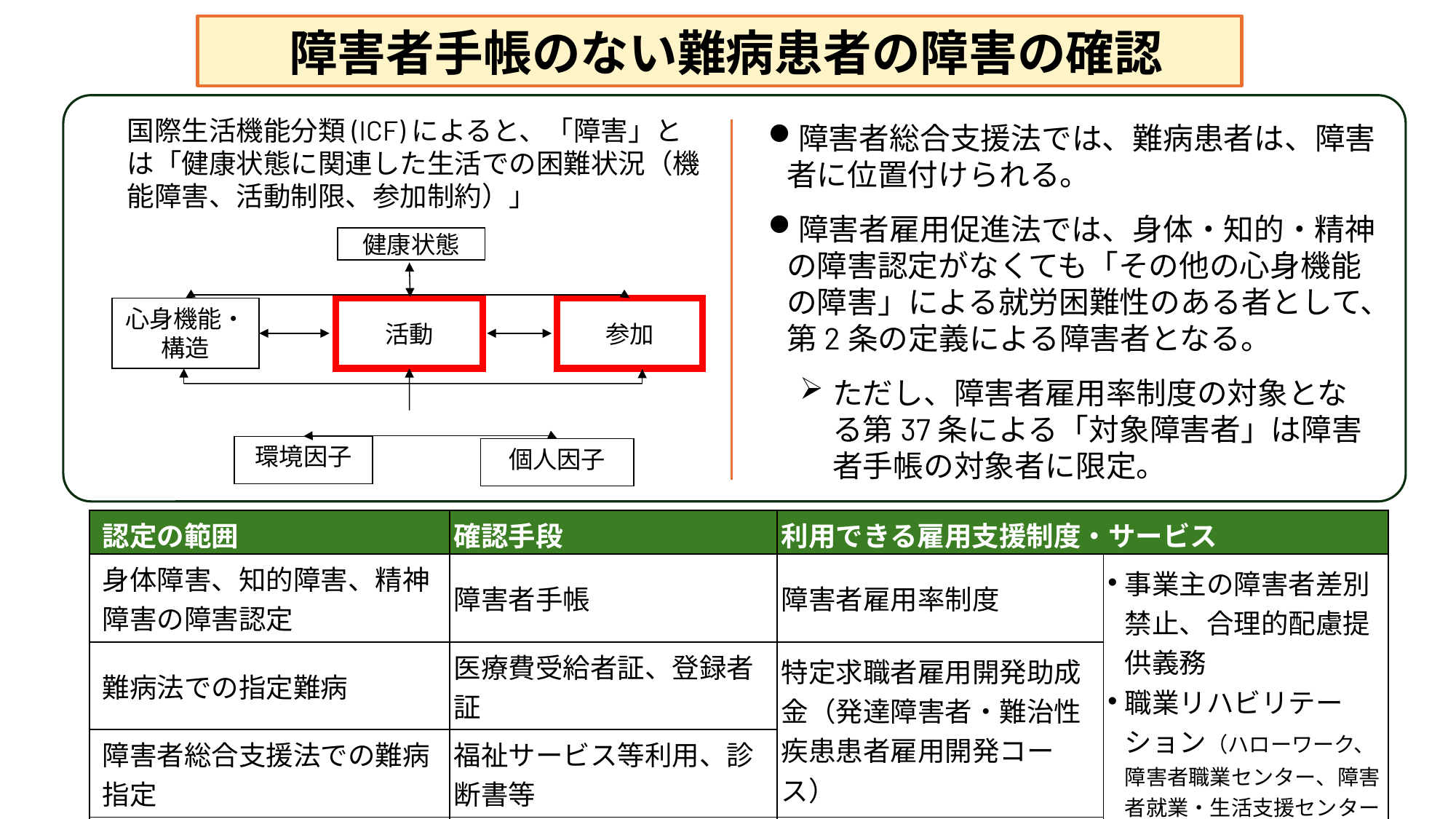

障害者手帳のない難病患者の障害の確認

国際生活機能分類(ICF)によると、「障害」とは「健康状態に関連した生活での困難状況（機能障害、活動制限、参加制約）」
障害者総合支援法では、難病患者は、障害者に位置付けられる。
障害者雇用促進法では、身体・知的・精神の障害認定がなくても「その他の心身機能の障害」による就労困難性のある者として、第2条の定義による障害者となる。
ただし、障害者雇用率制度の対象となる第37条による「対象障害者」は障害者手帳の対象者に限定。
健康状態

心身機能・
構造
活動
参加

環境因子
個人因子
| 認定の範囲 | 確認手段 | 利用できる雇用支援制度・サービス |  |
| --- | --- | --- | --- |
| 身体障害、知的障害、精神障害の障害認定 | 障害者手帳 | 障害者雇用率制度 | 事業主の障害者差別禁止、合理的配慮提供義務 職業リハビリテーション（ハローワーク、障害者職業センター、障害者就業・生活支援センター等） |
| 難病法での指定難病 | 医療費受給者証、登録者証 | 特定求職者雇用開発助成金（発達障害者・難治性疾患患者雇用開発コース） |  |
| 障害者総合支援法での難病指定 | 福祉サービス等利用、診断書等 |  |  |
| その他の難病 | 診断書等 | ー |  |